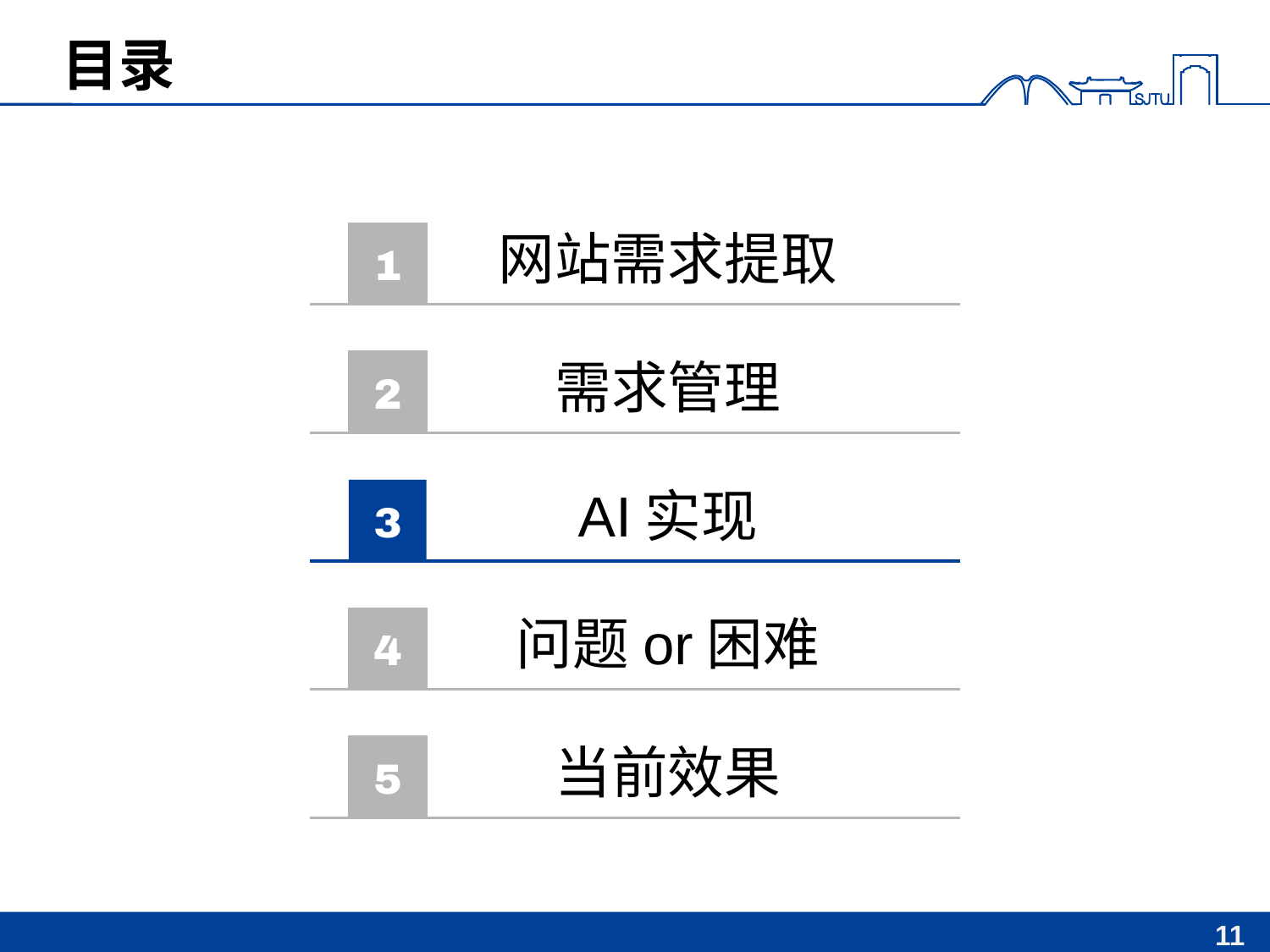

# 目录
网站需求提取
1

需求管理
2

AI实现
3

问题or困难
4
当前效果
5